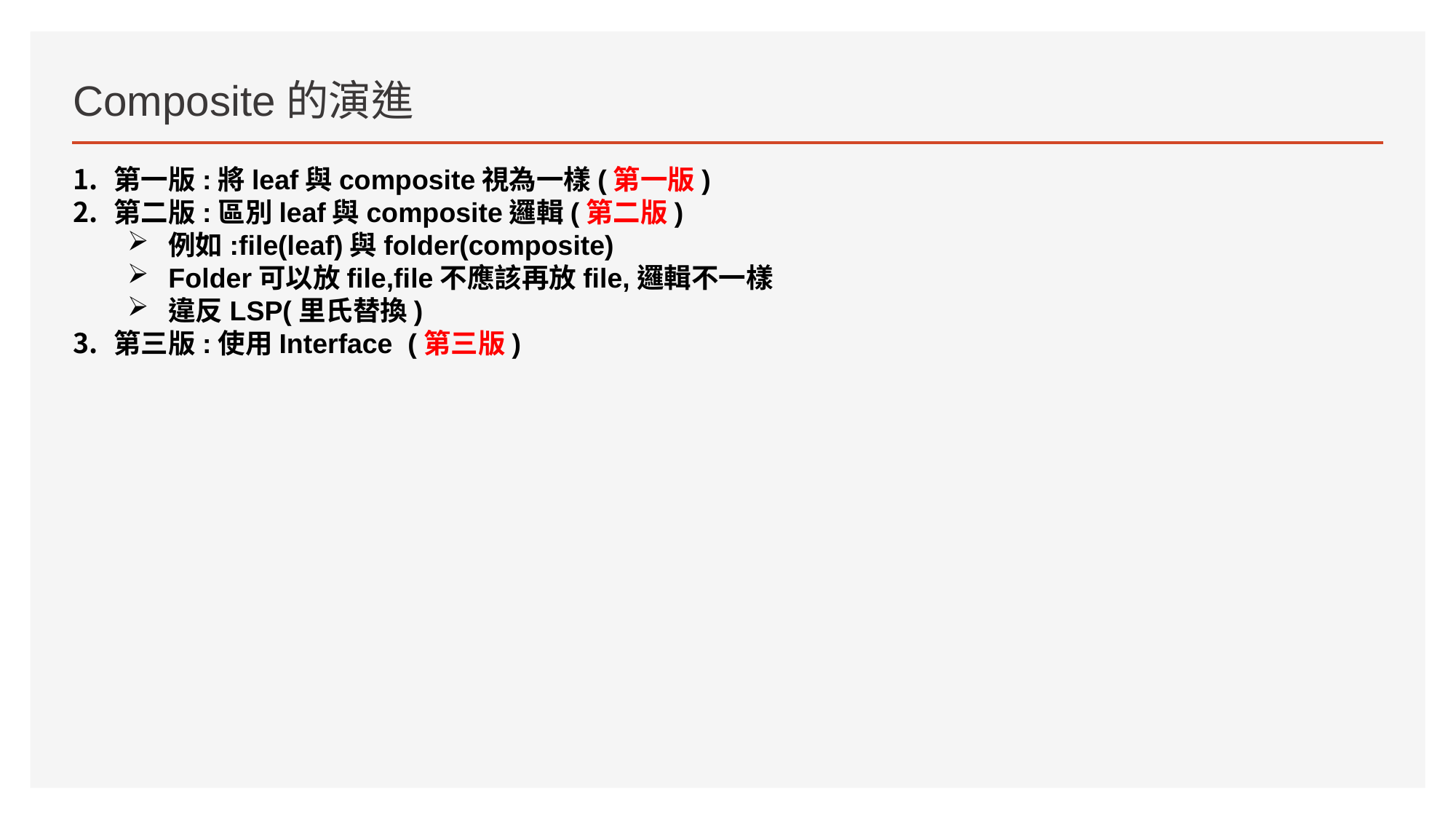

# Composite的演進
第一版:將leaf與composite視為一樣(第一版)
第二版:區別leaf與composite邏輯(第二版)
例如:file(leaf)與folder(composite)
Folder可以放file,file不應該再放file,邏輯不一樣
違反LSP(里氏替換)
第三版:使用Interface  (第三版)